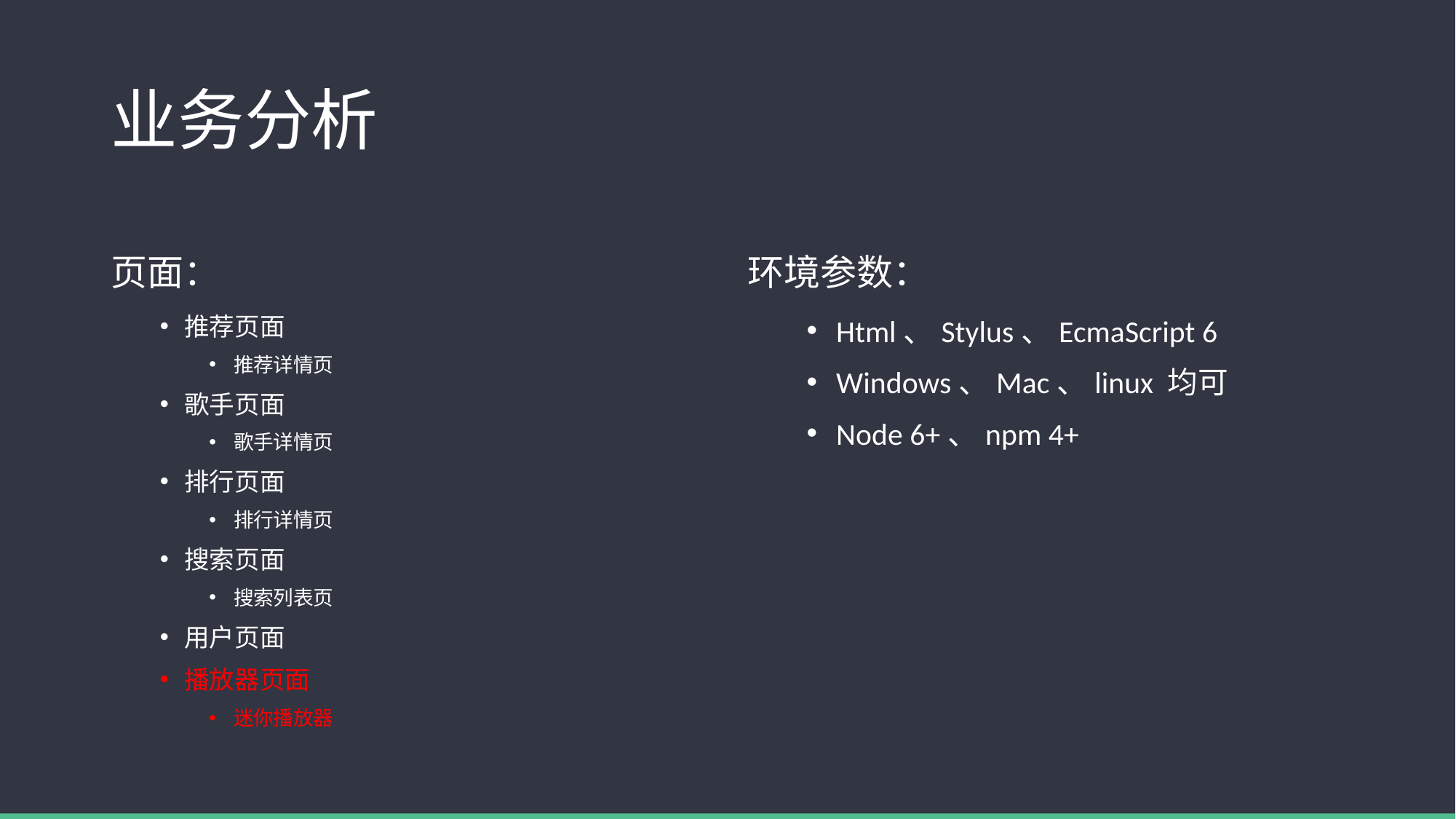

# 业务分析
页面：
环境参数：
推荐页面
推荐详情页
歌手页面
歌手详情页
排行页面
排行详情页
搜索页面
搜索列表页
用户页面
播放器页面
迷你播放器

Html、Stylus、EcmaScript 6
Windows、Mac、linux 均可
Node 6+、npm 4+